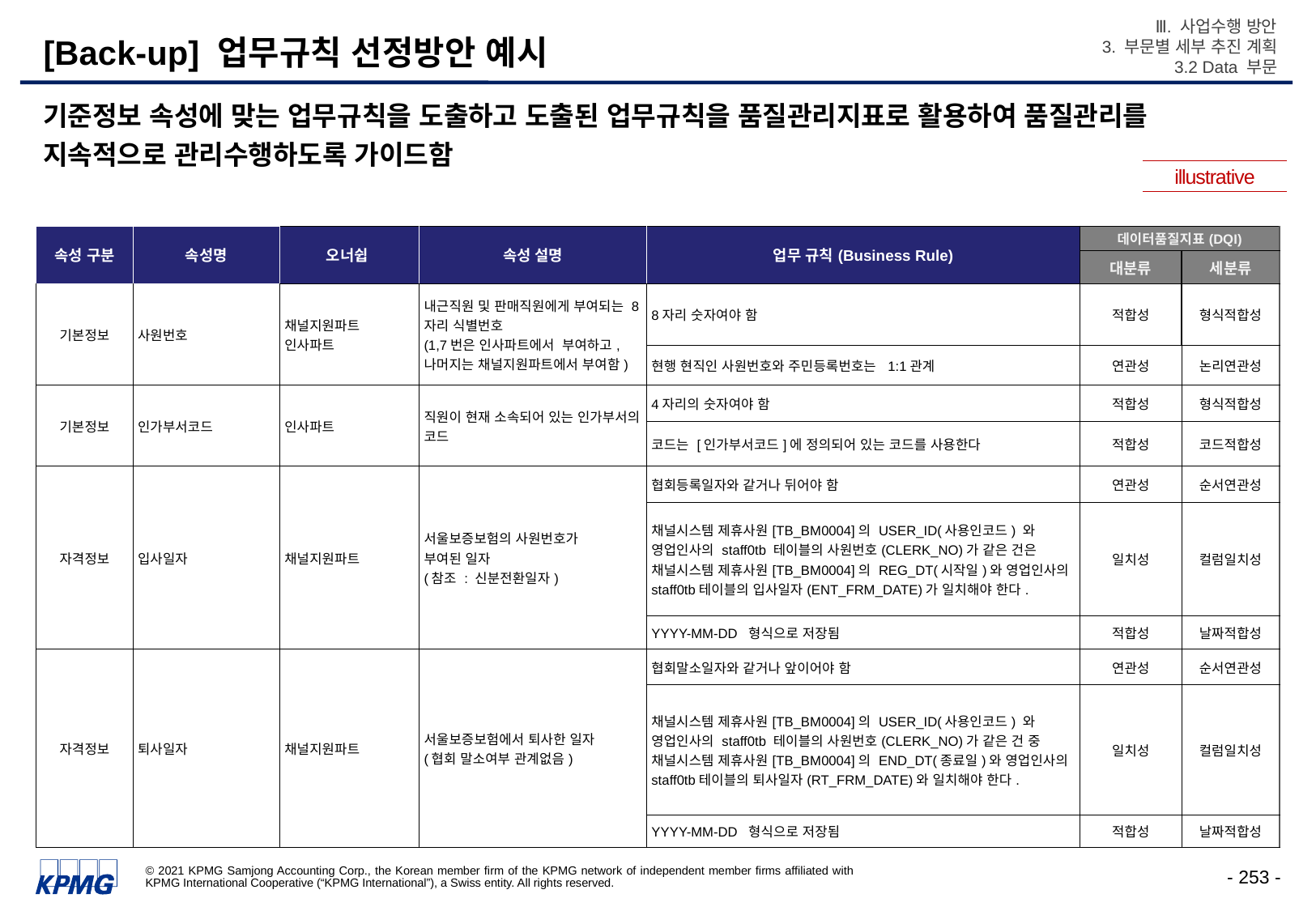

Ⅲ. 사업수행 방안
3. 부문별 세부 추진 계획
3.2 Data 부문
# [Back-up] 업무규칙 선정방안 예시
기준정보 속성에 맞는 업무규칙을 도출하고 도출된 업무규칙을 품질관리지표로 활용하여 품질관리를 지속적으로 관리수행하도록 가이드함
illustrative
| 속성 구분 | 속성명 | 오너쉽 | 속성 설명 | 업무 규칙(Business Rule) | 데이터품질지표(DQI) |  |
| --- | --- | --- | --- | --- | --- | --- |
|  |  |  |  |  | 대분류 | 세분류 |
| 기본정보 | 사원번호 | 채널지원파트 인사파트 | 내근직원 및 판매직원에게 부여되는 8자리 식별번호 (1,7번은 인사파트에서 부여하고, 나머지는 채널지원파트에서 부여함) | 8자리 숫자여야 함 | 적합성 | 형식적합성 |
|  |  |  |  | 현행 현직인 사원번호와 주민등록번호는 1:1관계 | 연관성 | 논리연관성 |
| 기본정보 | 인가부서코드 | 인사파트 | 직원이 현재 소속되어 있는 인가부서의 코드 | 4자리의 숫자여야 함 | 적합성 | 형식적합성 |
|  |  |  |  | 코드는 [인가부서코드]에 정의되어 있는 코드를 사용한다 | 적합성 | 코드적합성 |
| 자격정보 | 입사일자 | 채널지원파트 | 서울보증보험의 사원번호가 부여된 일자 (참조 : 신분전환일자) | 협회등록일자와 같거나 뒤어야 함 | 연관성 | 순서연관성 |
|  |  |  |  | 채널시스템 제휴사원[TB\_BM0004]의 USER\_ID(사용인코드) 와 영업인사의 staff0tb 테이블의 사원번호(CLERK\_NO)가 같은 건은 채널시스템 제휴사원[TB\_BM0004]의 REG\_DT(시작일)와 영업인사의 staff0tb테이블의 입사일자(ENT\_FRM\_DATE)가 일치해야 한다. | 일치성 | 컬럼일치성 |
|  |  |  |  | YYYY-MM-DD 형식으로 저장됨 | 적합성 | 날짜적합성 |
| 자격정보 | 퇴사일자 | 채널지원파트 | 서울보증보험에서 퇴사한 일자 (협회 말소여부 관계없음) | 협회말소일자와 같거나 앞이어야 함 | 연관성 | 순서연관성 |
|  |  |  |  | 채널시스템 제휴사원[TB\_BM0004]의 USER\_ID(사용인코드) 와 영업인사의 staff0tb 테이블의 사원번호(CLERK\_NO)가 같은 건 중 채널시스템 제휴사원[TB\_BM0004]의 END\_DT(종료일)와 영업인사의 staff0tb테이블의 퇴사일자(RT\_FRM\_DATE)와 일치해야 한다. | 일치성 | 컬럼일치성 |
|  |  |  |  | YYYY-MM-DD 형식으로 저장됨 | 적합성 | 날짜적합성 |